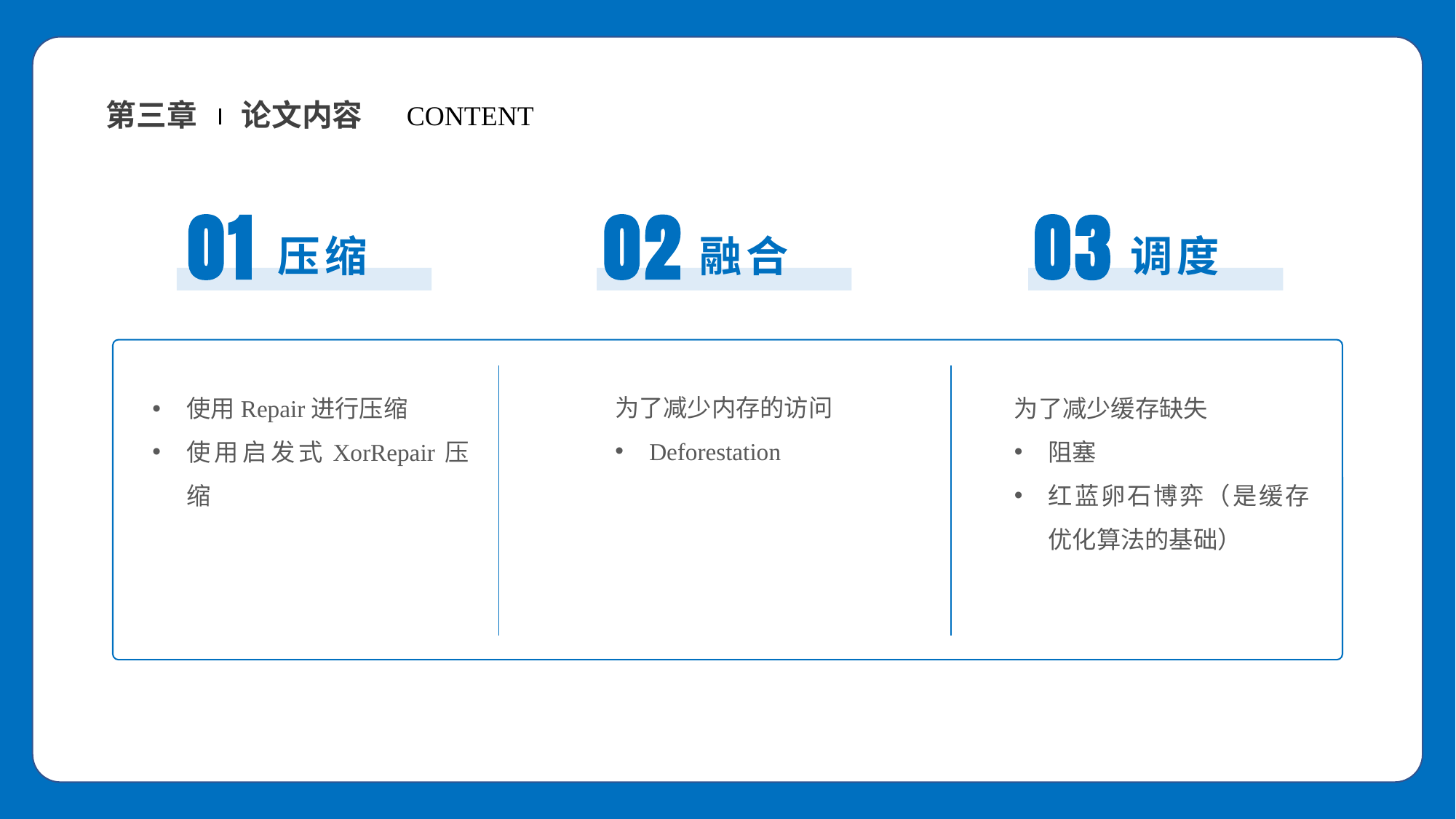

第三章
论文内容
CONTENT
01
02
03
压缩
融合
调度

为了减少内存的访问
Deforestation
使用Repair进行压缩
使用启发式XorRepair压缩
为了减少缓存缺失
阻塞
红蓝卵石博弈（是缓存优化算法的基础）